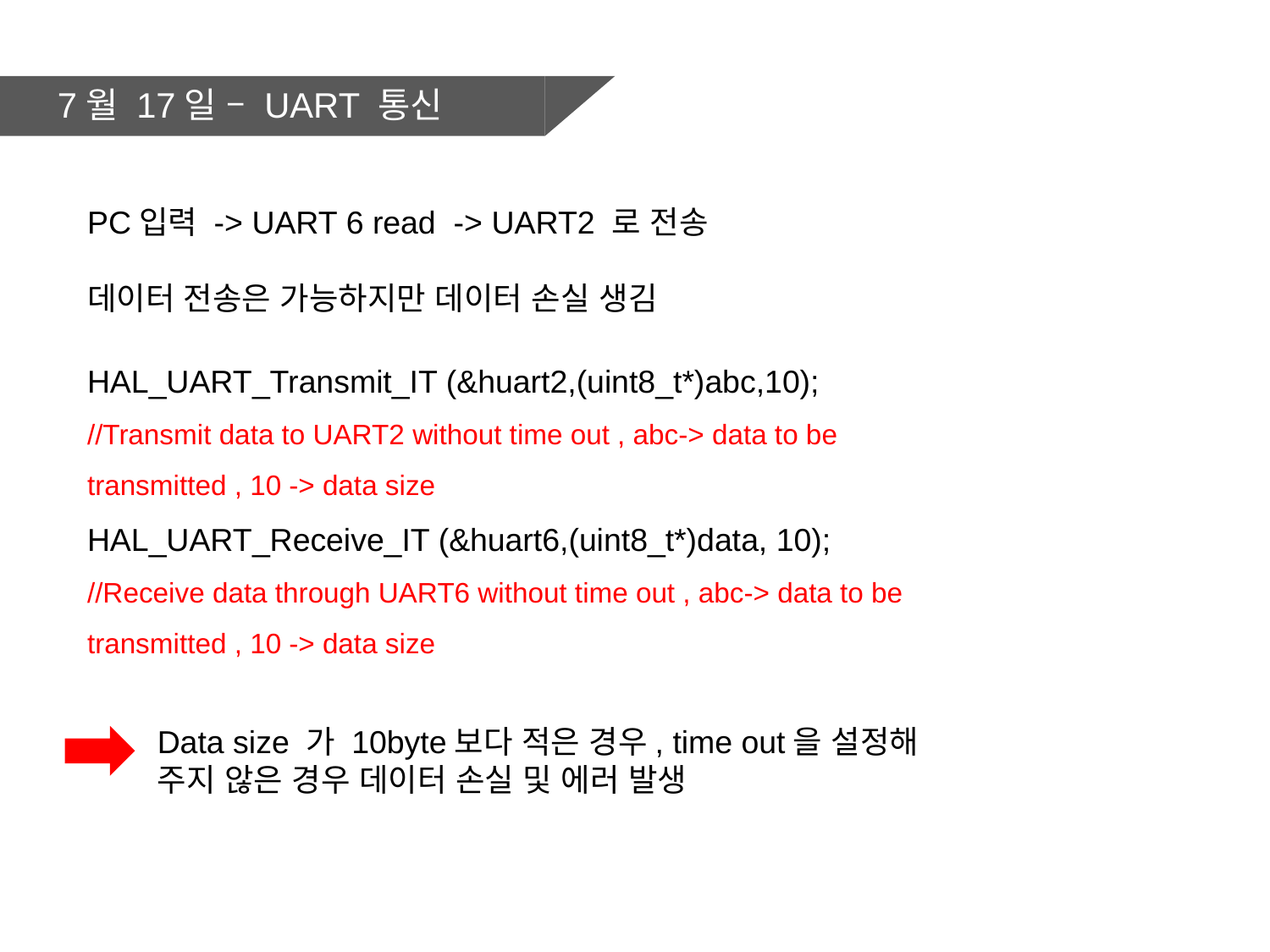

7월 17일 – UART 통신
PC입력 -> UART 6 read  -> UART2 로 전송

데이터 전송은 가능하지만 데이터 손실 생김
HAL_UART_Transmit_IT (&huart2,(uint8_t*)abc,10);
//Transmit data to UART2 without time out , abc-> data to be transmitted , 10 -> data size
HAL_UART_Receive_IT (&huart6,(uint8_t*)data, 10);
//Receive data through UART6 without time out , abc-> data to be transmitted , 10 -> data size

Data size 가 10byte보다 적은 경우, time out을 설정해 주지 않은 경우 데이터 손실 및 에러 발생